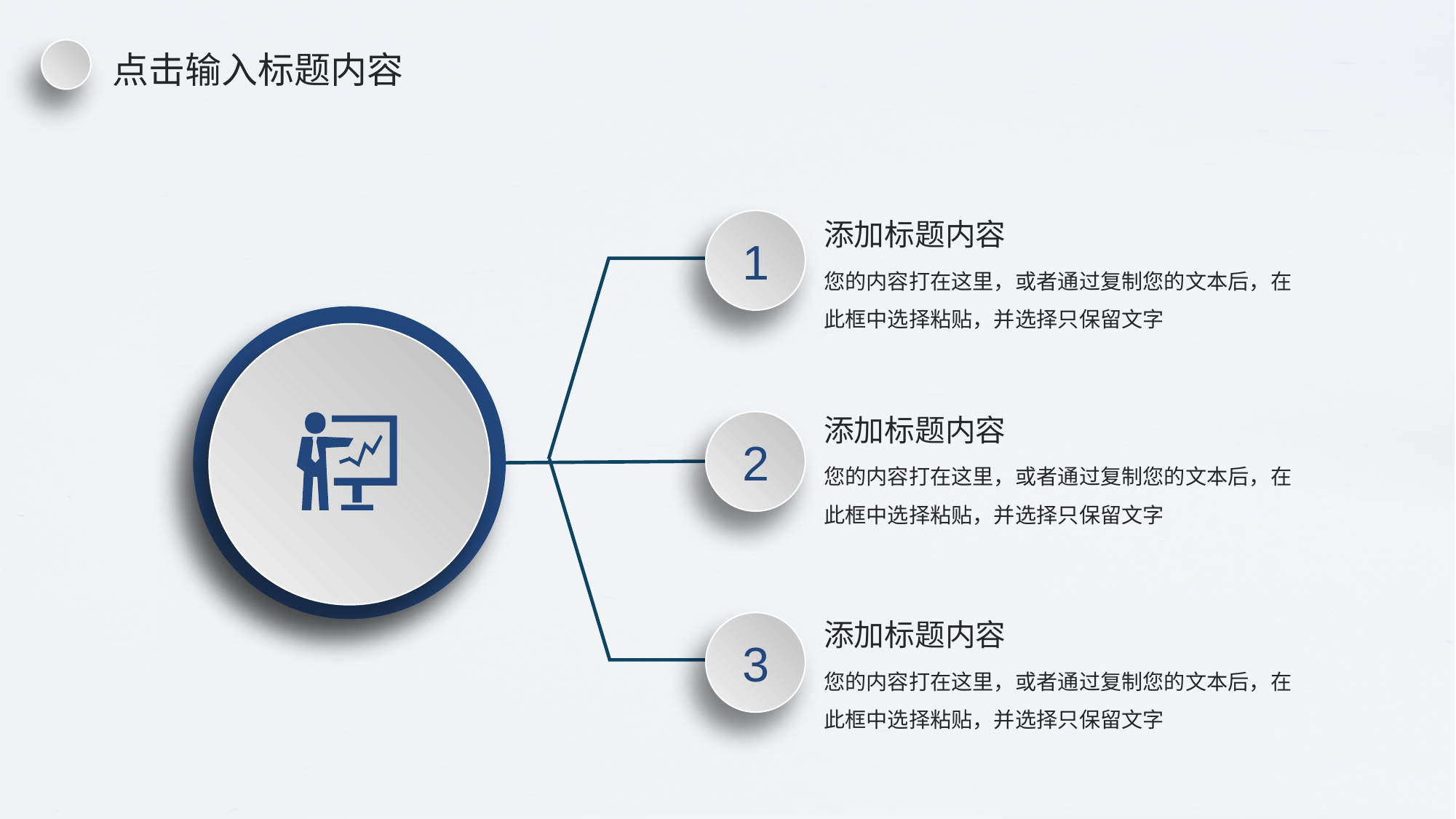

点击输入标题内容

添加标题内容
1
您的内容打在这里，或者通过复制您的文本后，在此框中选择粘贴，并选择只保留文字

添加标题内容
2

您的内容打在这里，或者通过复制您的文本后，在此框中选择粘贴，并选择只保留文字

添加标题内容
3
您的内容打在这里，或者通过复制您的文本后，在此框中选择粘贴，并选择只保留文字